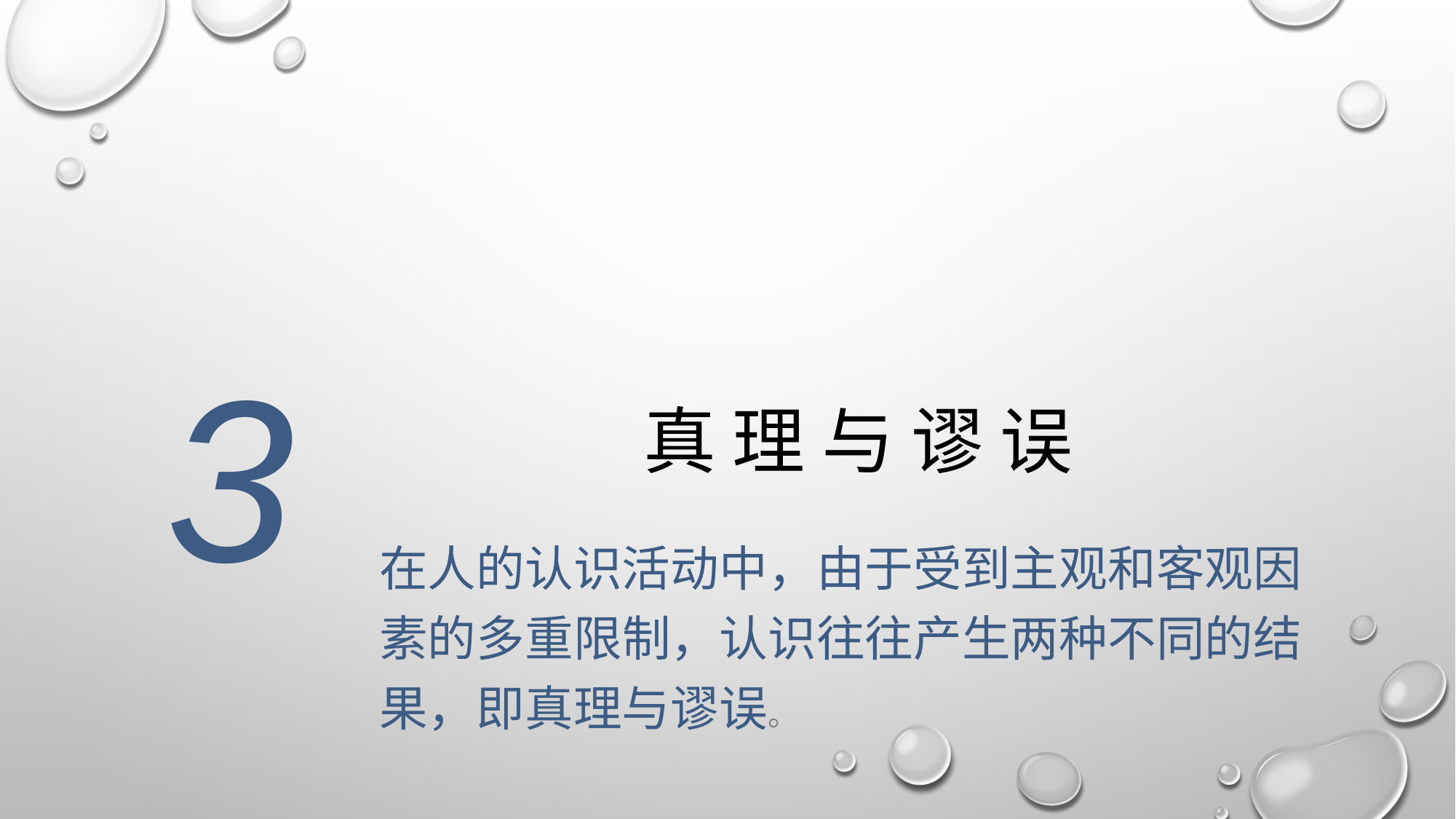

3
# 真 理 与 谬 误
在人的认识活动中，由于受到主观和客观因素的多重限制，认识往往产生两种不同的结果，即真理与谬误。